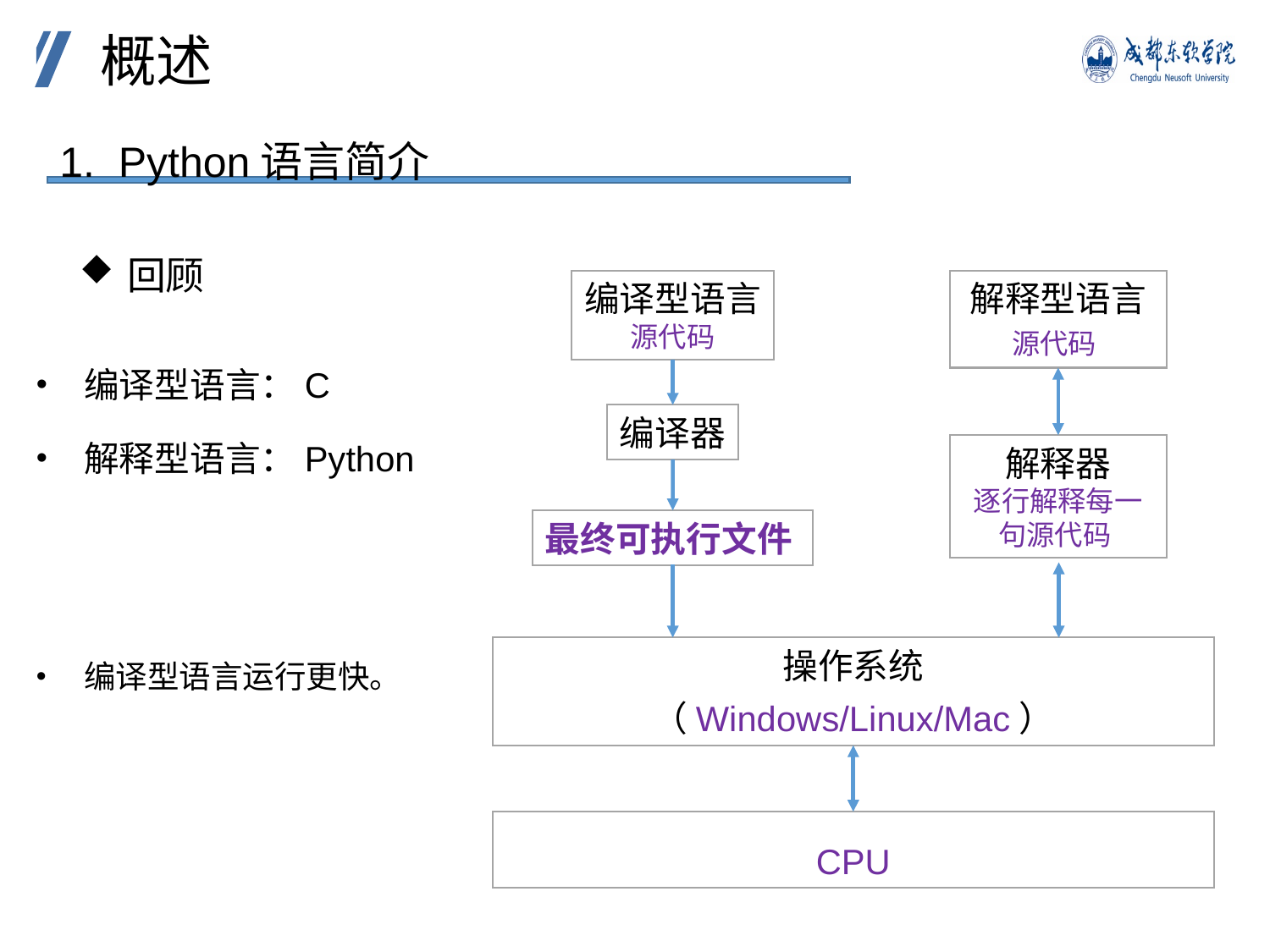

概述
1.  Python语言简介

回顾
解释型语言
源代码
编译型语言
源代码
编译型语言：C
解释型语言：Python

编译型语言运行更快。
编译器
解释器
逐行解释每一句源代码
最终可执行文件
操作系统
（Windows/Linux/Mac）
CPU